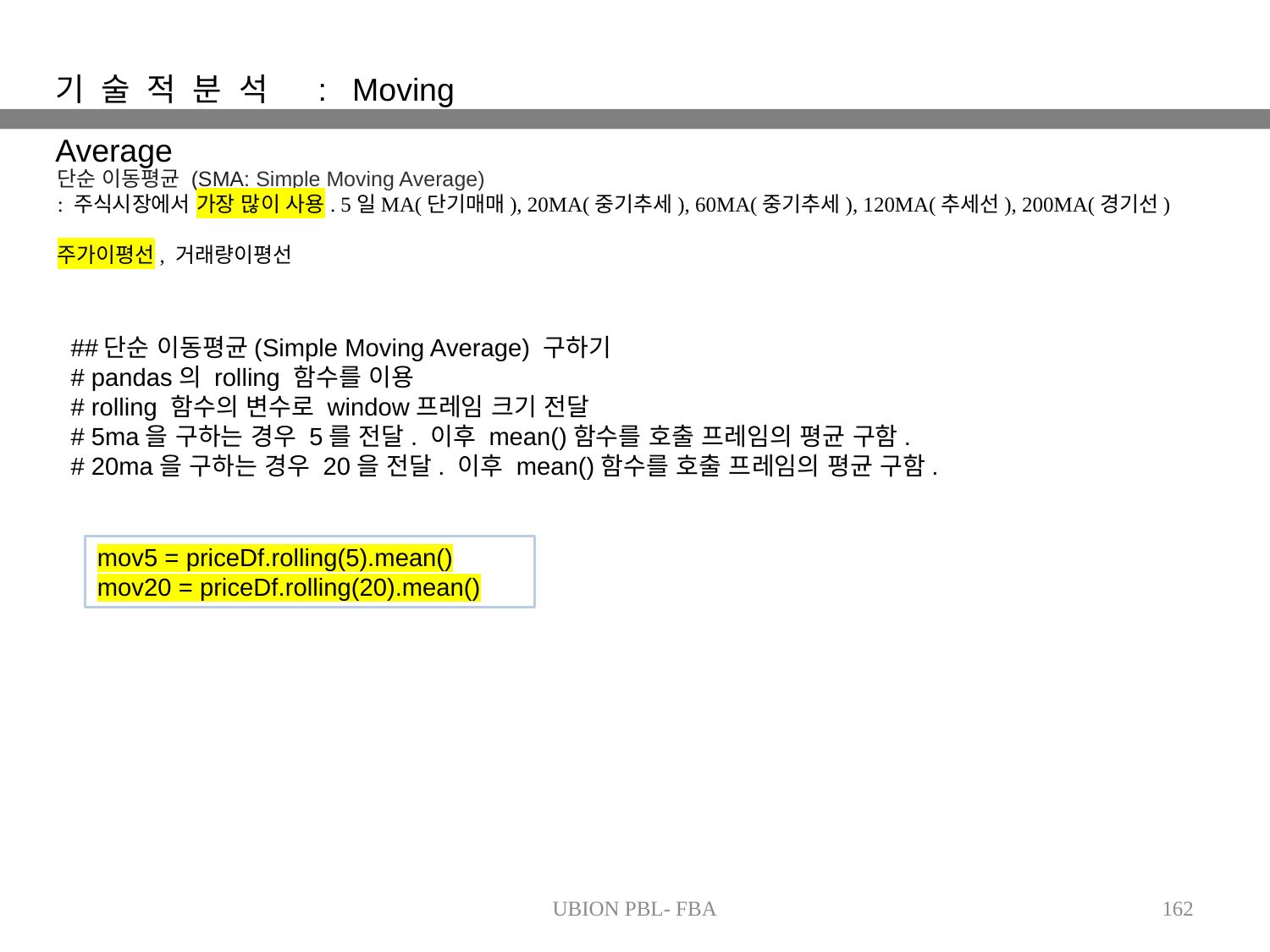

기술적분석 : Moving Average

단순 이동평균 (SMA: Simple Moving Average)
: 주식시장에서 가장 많이 사용. 5일MA(단기매매), 20MA(중기추세), 60MA(중기추세), 120MA(추세선), 200MA(경기선)

주가이평선, 거래량이평선
##단순 이동평균(Simple Moving Average) 구하기
# pandas의 rolling 함수를 이용
# rolling 함수의 변수로 window프레임 크기 전달
# 5ma을 구하는 경우 5를 전달. 이후 mean()함수를 호출 프레임의 평균 구함.
# 20ma을 구하는 경우 20을 전달. 이후 mean()함수를 호출 프레임의 평균 구함.
mov5 = priceDf.rolling(5).mean()
mov20 = priceDf.rolling(20).mean()
UBION PBL- FBA
162